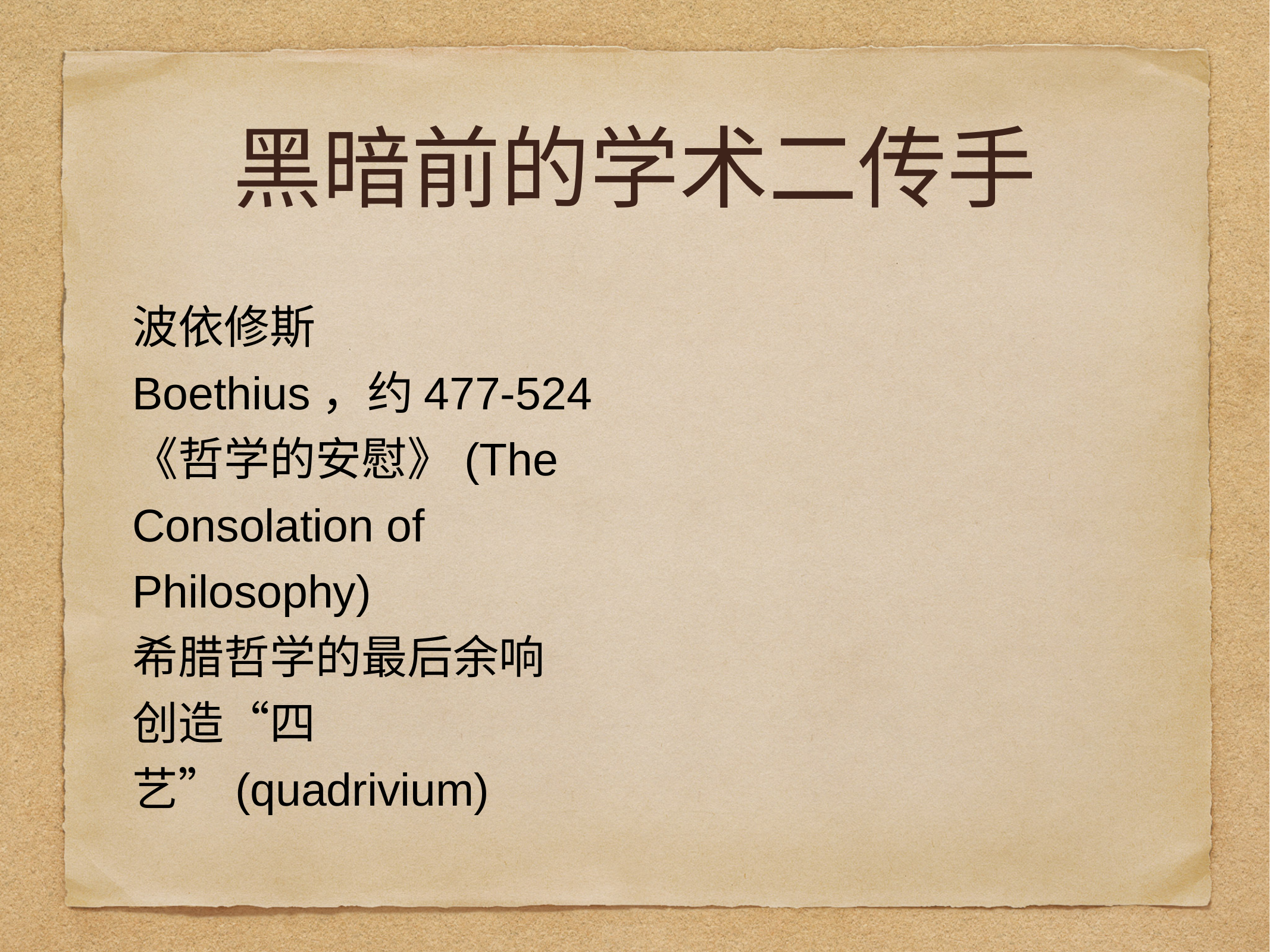

# 黑暗前的学术二传手
波依修斯
Boethius，约477-524
《哲学的安慰》(The Consolation of Philosophy)
希腊哲学的最后余响
创造“四艺”(quadrivium)